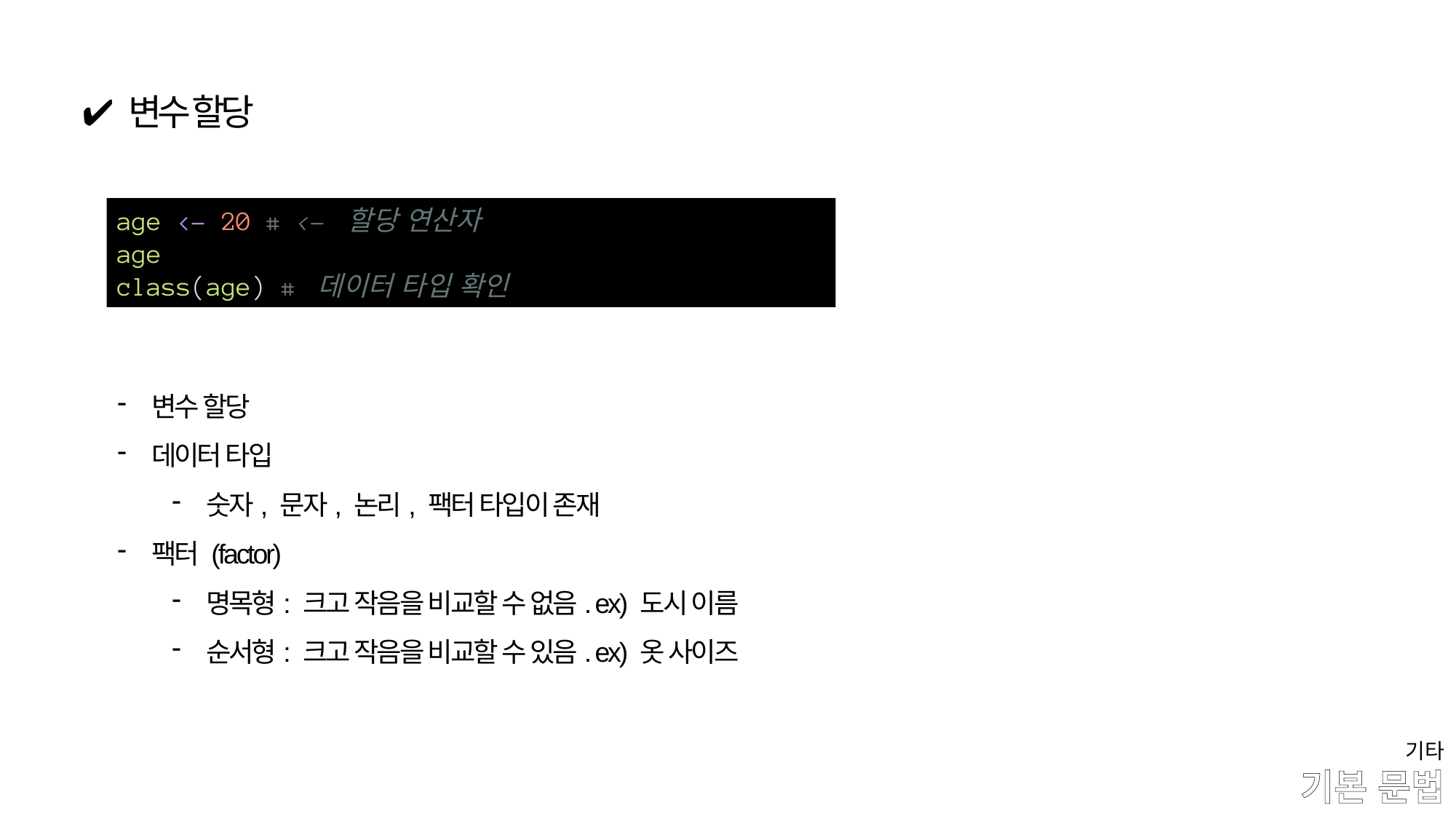

✔ 변수 할당
age <- 20 # <- 할당 연산자
age
class(age) # 데이터 타입 확인
변수 할당
데이터 타입
숫자, 문자, 논리, 팩터 타입이 존재
팩터 (factor)
명목형: 크고 작음을 비교할 수 없음. ex) 도시 이름
순서형: 크고 작음을 비교할 수 있음. ex) 옷 사이즈
기타
# 기본 문법